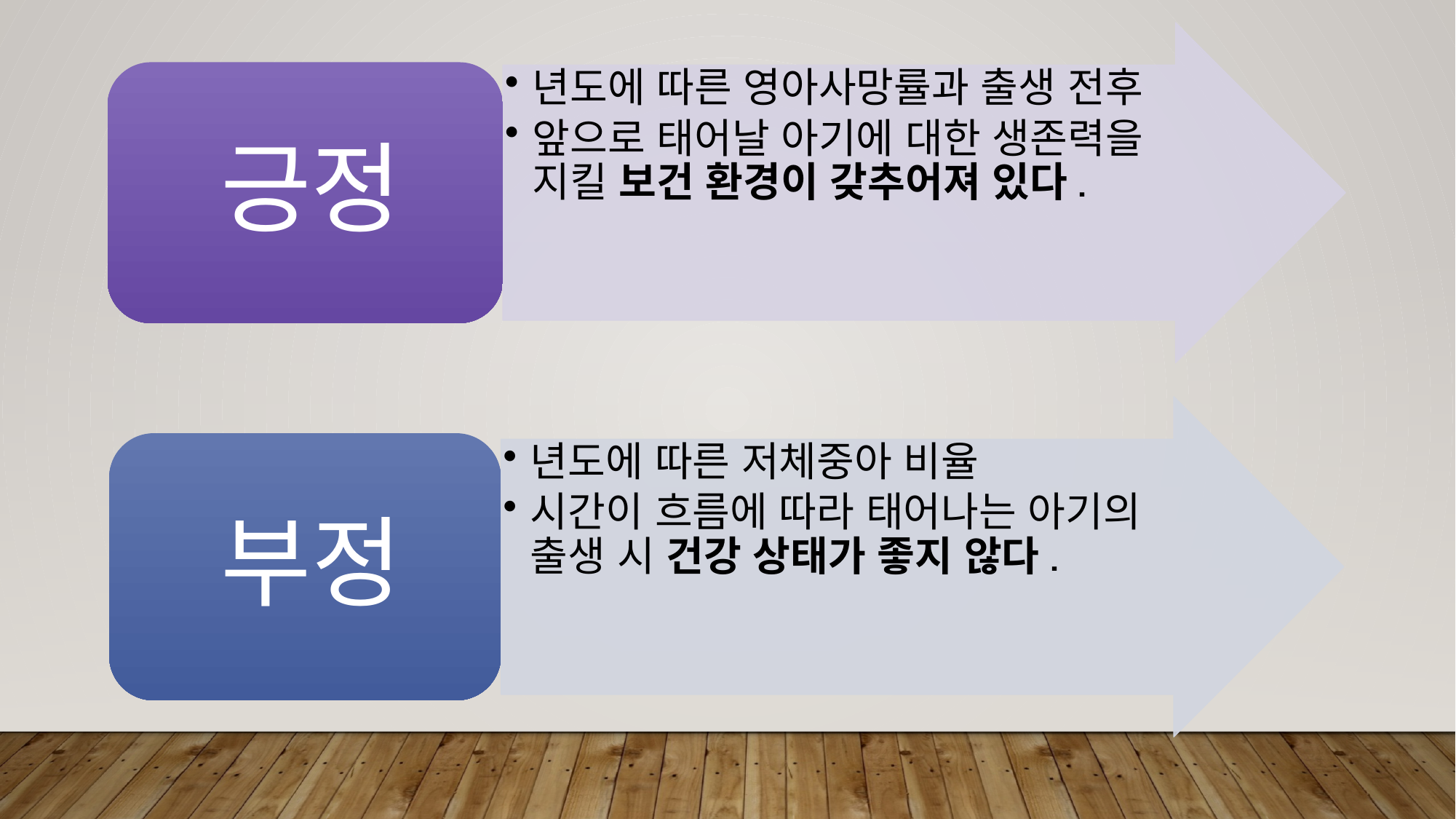

년도에 따른 영아사망률과 출생 전후
앞으로 태어날 아기에 대한 생존력을 지킬 보건 환경이 갖추어져 있다.
긍정
년도에 따른 저체중아 비율
시간이 흐름에 따라 태어나는 아기의 출생 시 건강 상태가 좋지 않다.
부정